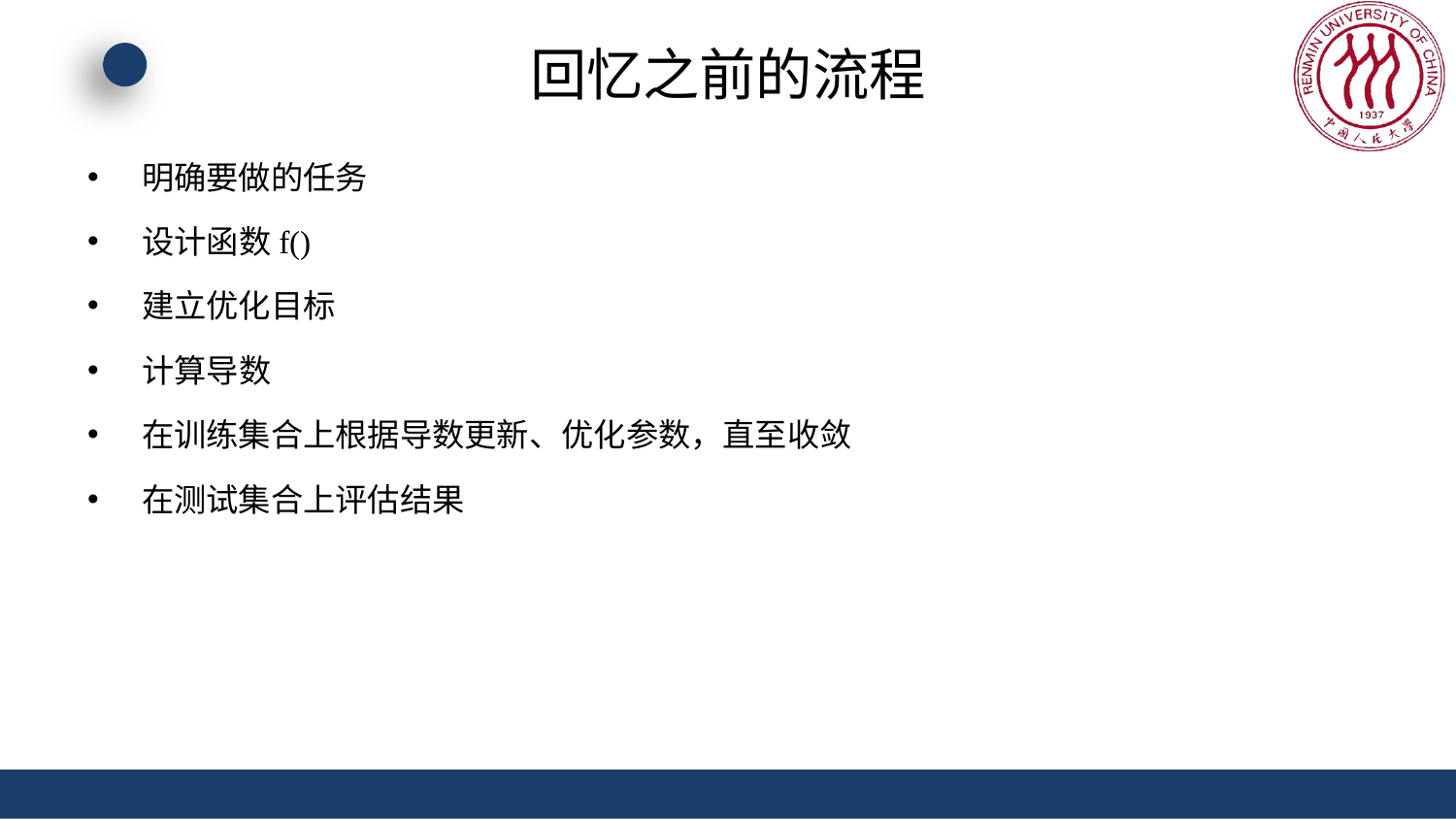

# 回忆之前的流程
明确要做的任务
设计函数f()
建立优化目标
计算导数
在训练集合上根据导数更新、优化参数，直至收敛
在测试集合上评估结果